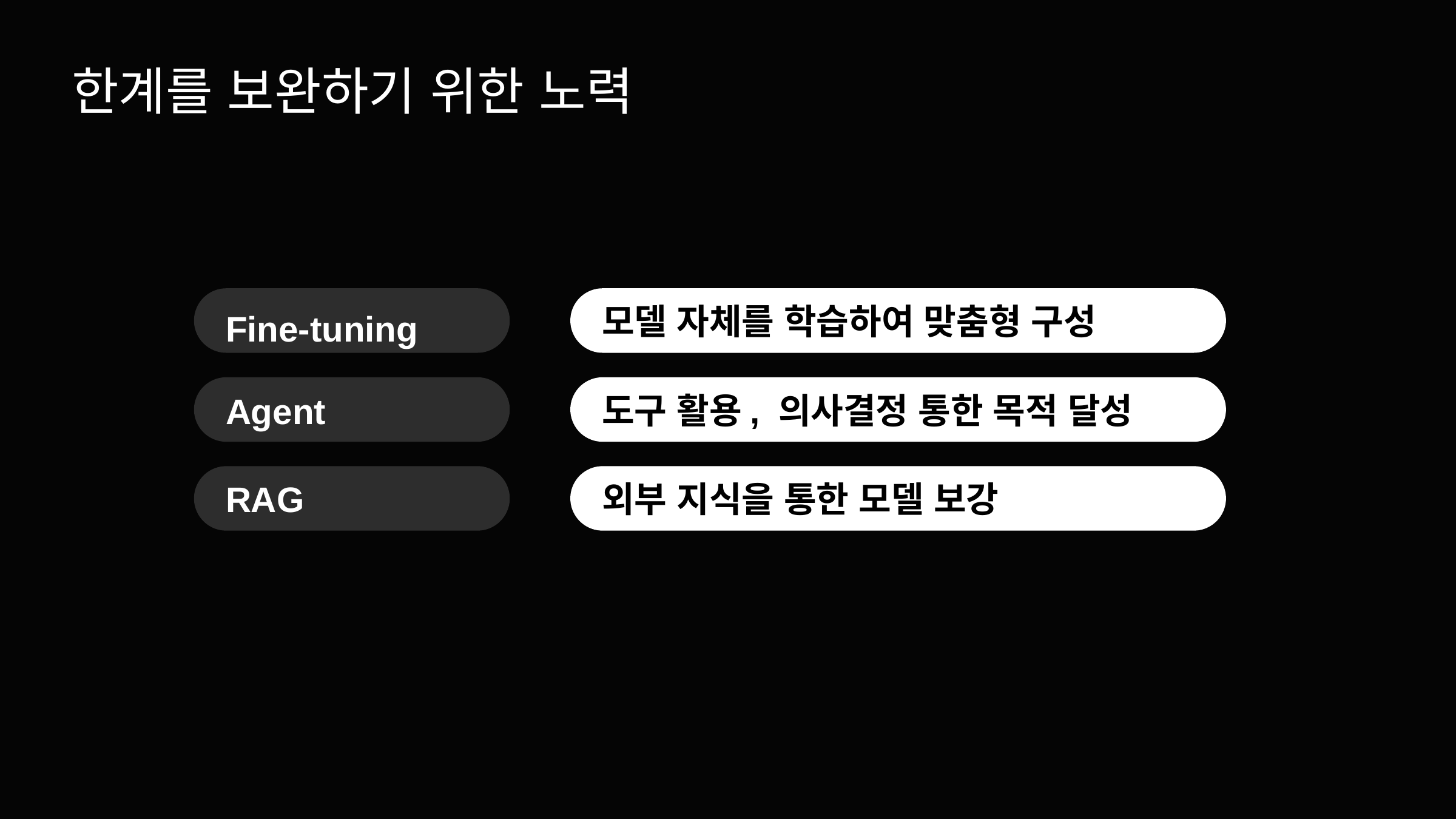

한계를 보완하기 위한 노력
Fine-tuning
모델 자체를 학습하여 맞춤형 구성
Agent
도구 활용, 의사결정 통한 목적 달성
RAG
외부 지식을 통한 모델 보강